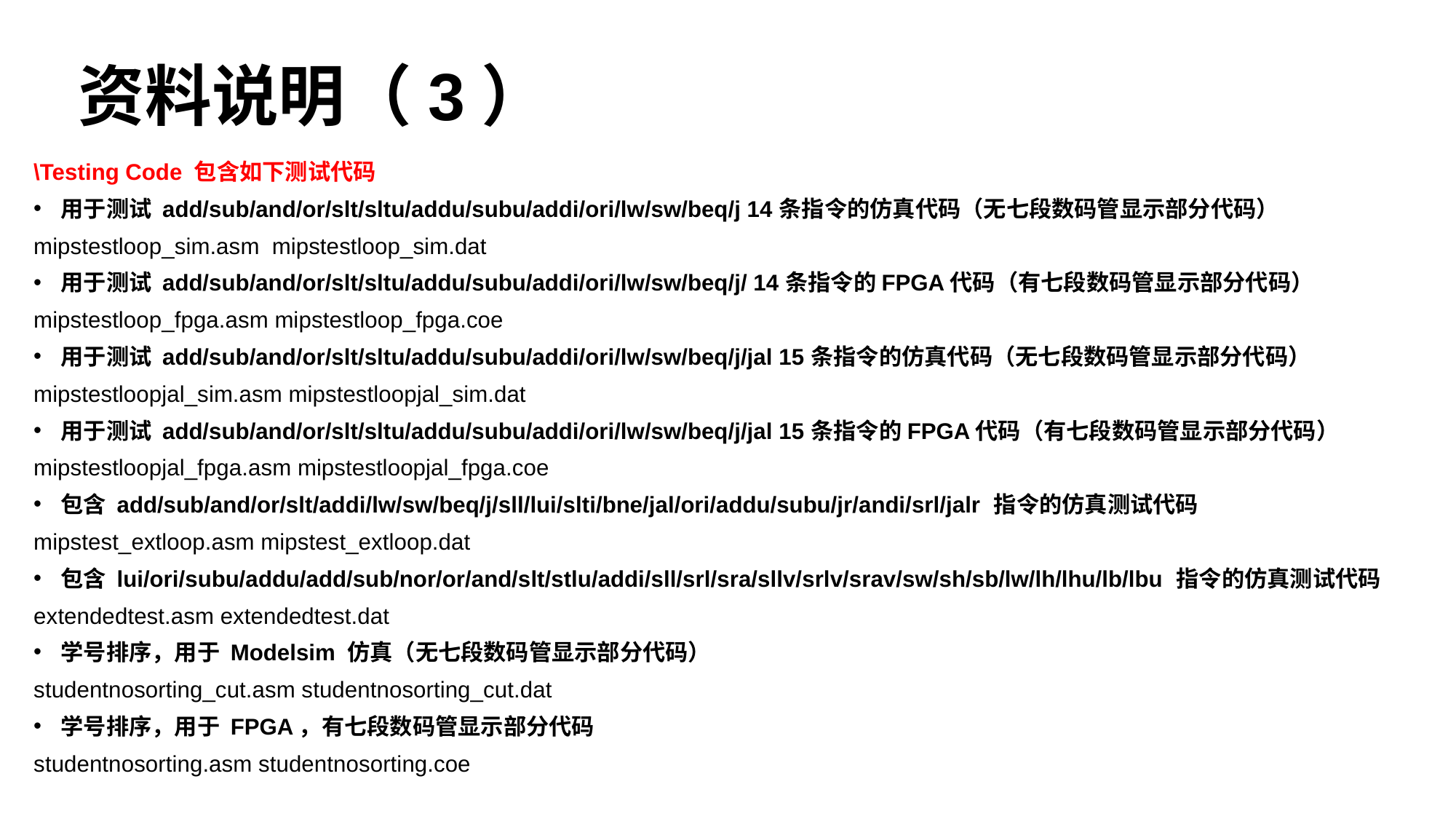

# 资料说明（3）
\Testing Code 包含如下测试代码
用于测试 add/sub/and/or/slt/sltu/addu/subu/addi/ori/lw/sw/beq/j 14条指令的仿真代码（无七段数码管显示部分代码）
mipstestloop_sim.asm  mipstestloop_sim.dat
用于测试 add/sub/and/or/slt/sltu/addu/subu/addi/ori/lw/sw/beq/j/ 14条指令的FPGA代码（有七段数码管显示部分代码）
mipstestloop_fpga.asm mipstestloop_fpga.coe
用于测试 add/sub/and/or/slt/sltu/addu/subu/addi/ori/lw/sw/beq/j/jal 15条指令的仿真代码（无七段数码管显示部分代码）
mipstestloopjal_sim.asm mipstestloopjal_sim.dat
用于测试 add/sub/and/or/slt/sltu/addu/subu/addi/ori/lw/sw/beq/j/jal 15条指令的FPGA代码（有七段数码管显示部分代码）
mipstestloopjal_fpga.asm mipstestloopjal_fpga.coe
包含 add/sub/and/or/slt/addi/lw/sw/beq/j/sll/lui/slti/bne/jal/ori/addu/subu/jr/andi/srl/jalr 指令的仿真测试代码
mipstest_extloop.asm mipstest_extloop.dat
包含 lui/ori/subu/addu/add/sub/nor/or/and/slt/stlu/addi/sll/srl/sra/sllv/srlv/srav/sw/sh/sb/lw/lh/lhu/lb/lbu 指令的仿真测试代码
extendedtest.asm extendedtest.dat
学号排序，用于 Modelsim 仿真（无七段数码管显示部分代码）
studentnosorting_cut.asm studentnosorting_cut.dat
学号排序，用于 FPGA，有七段数码管显示部分代码
studentnosorting.asm studentnosorting.coe